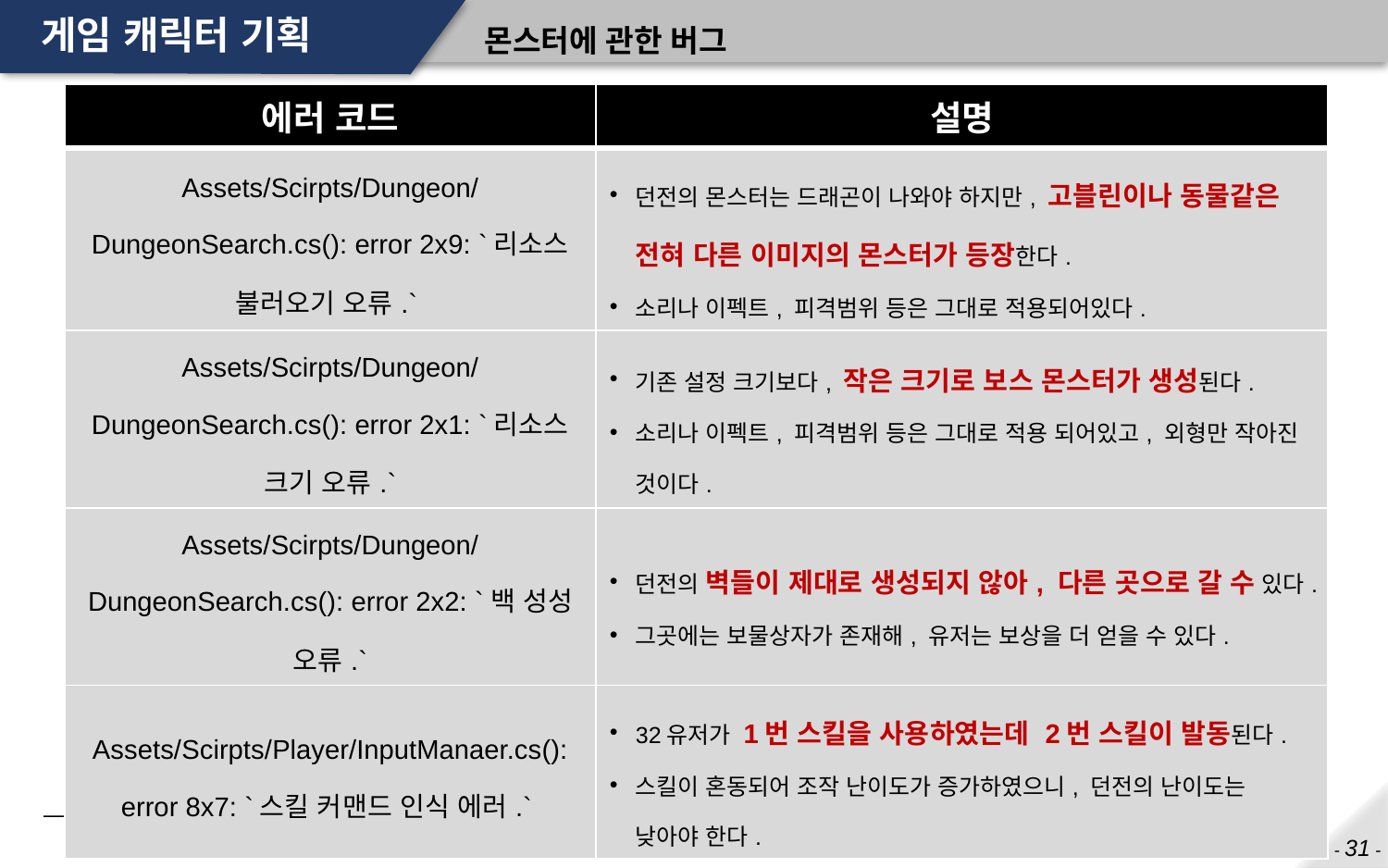

# 게임 캐릭터 기획
몬스터에 관한 버그
| 에러 코드 | 설명 |
| --- | --- |
| Assets/Scirpts/Dungeon/DungeonSearch.cs(): error 2x9: `리소스 불러오기 오류.` | 던전의 몬스터는 드래곤이 나와야 하지만, 고블린이나 동물같은 전혀 다른 이미지의 몬스터가 등장한다. 소리나 이펙트, 피격범위 등은 그대로 적용되어있다. |
| Assets/Scirpts/Dungeon/DungeonSearch.cs(): error 2x1: `리소스 크기 오류.` | 기존 설정 크기보다, 작은 크기로 보스 몬스터가 생성된다. 소리나 이펙트, 피격범위 등은 그대로 적용 되어있고, 외형만 작아진 것이다. |
| Assets/Scirpts/Dungeon/DungeonSearch.cs(): error 2x2: `백 성성 오류.` | 던전의 벽들이 제대로 생성되지 않아, 다른 곳으로 갈 수 있다. 그곳에는 보물상자가 존재해, 유저는 보상을 더 얻을 수 있다. |
| Assets/Scirpts/Player/InputManaer.cs(): error 8x7: `스킬 커맨드 인식 에러.` | 32유저가 1번 스킬을 사용하였는데 2번 스킬이 발동된다. 스킬이 혼동되어 조작 난이도가 증가하였으니, 던전의 난이도는 낮아야 한다. |